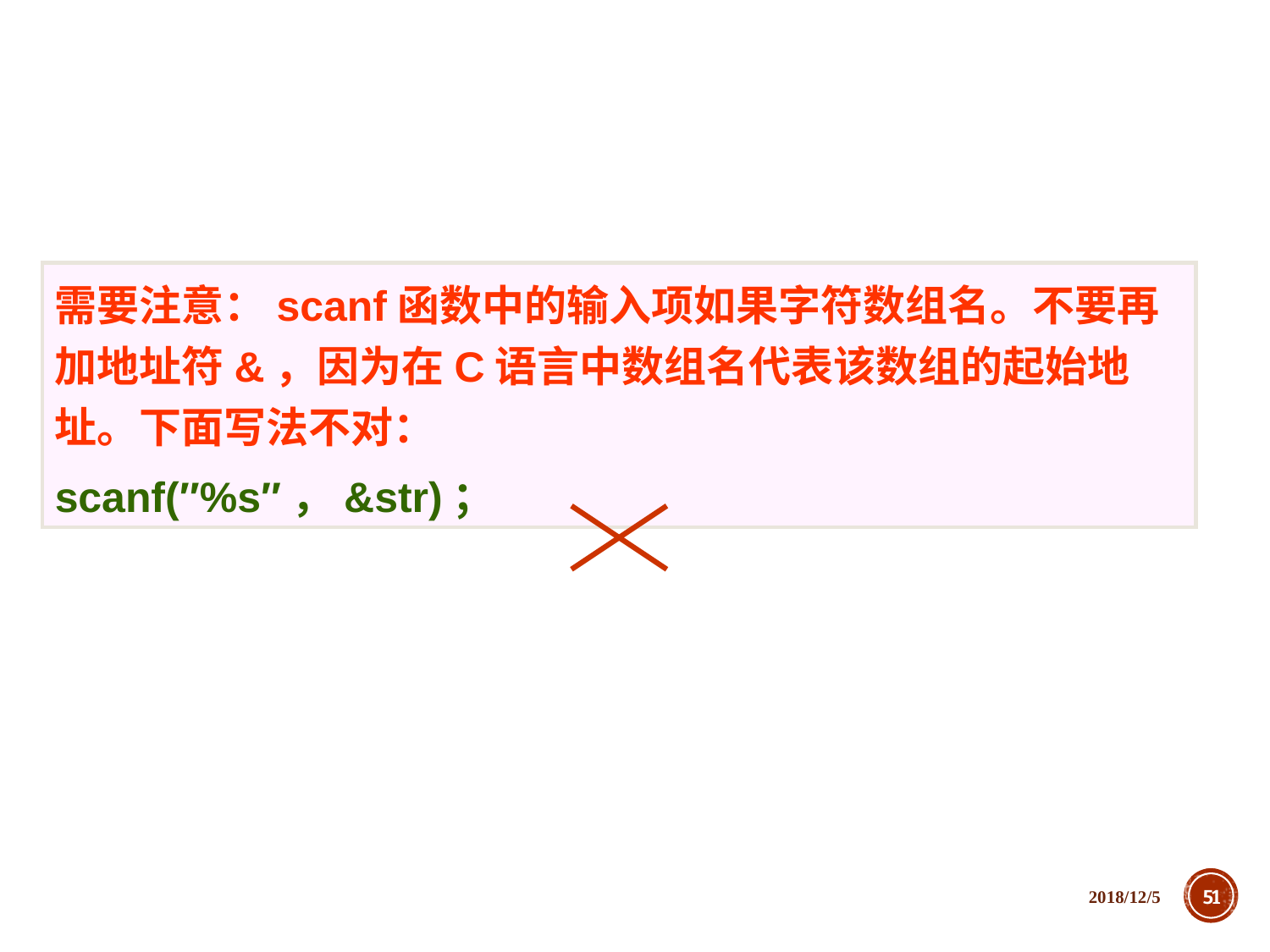

需要注意：scanf函数中的输入项如果字符数组名。不要再加地址符&，因为在C语言中数组名代表该数组的起始地址。下面写法不对：
scanf(″%s″，&str)；

2018/12/5
51